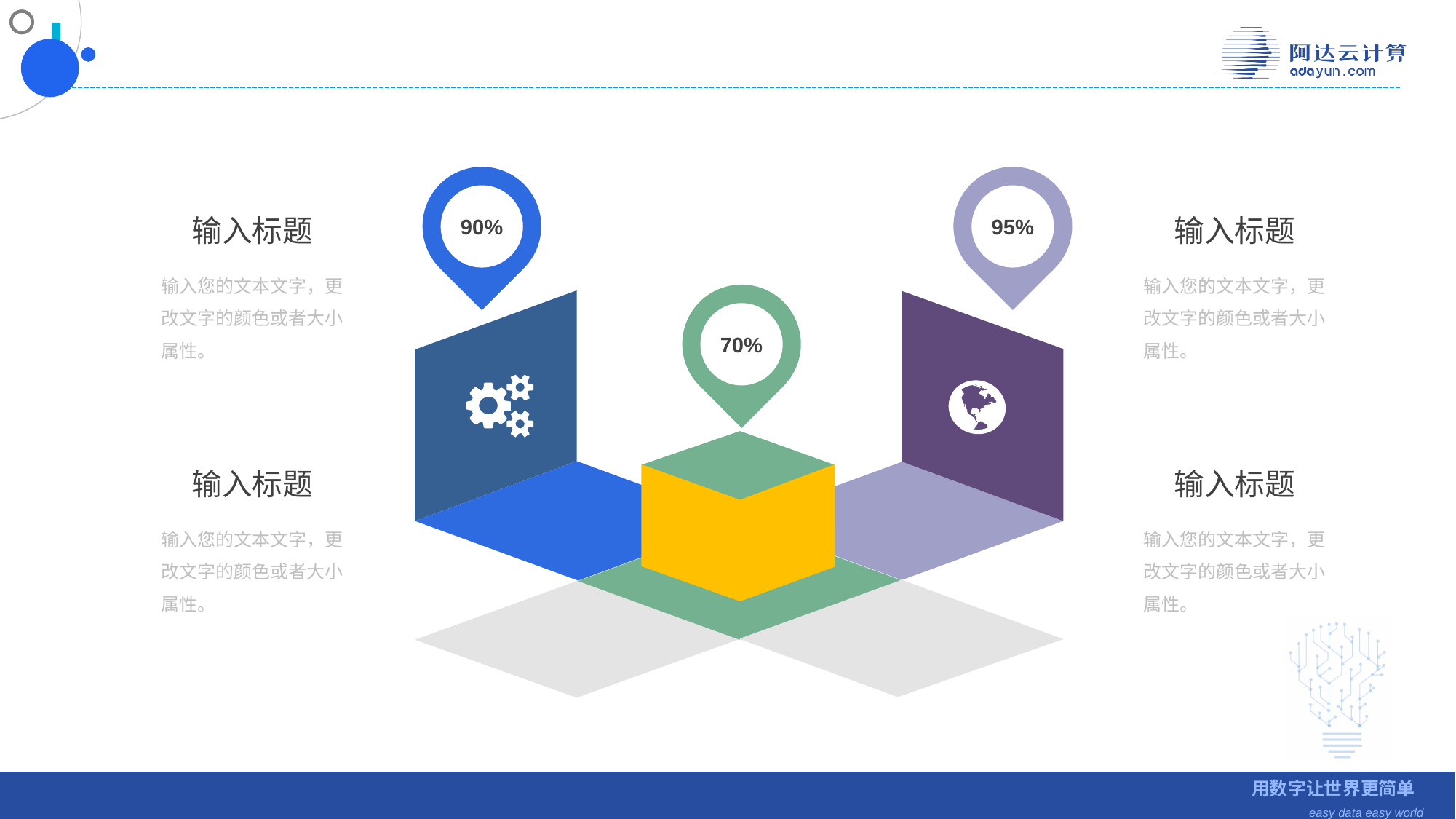

90%

95%

70%

输入标题
输入您的文本文字，更改文字的颜色或者大小属性。
输入标题
输入您的文本文字，更改文字的颜色或者大小属性。
输入标题
输入您的文本文字，更改文字的颜色或者大小属性。
输入标题
输入您的文本文字，更改文字的颜色或者大小属性。